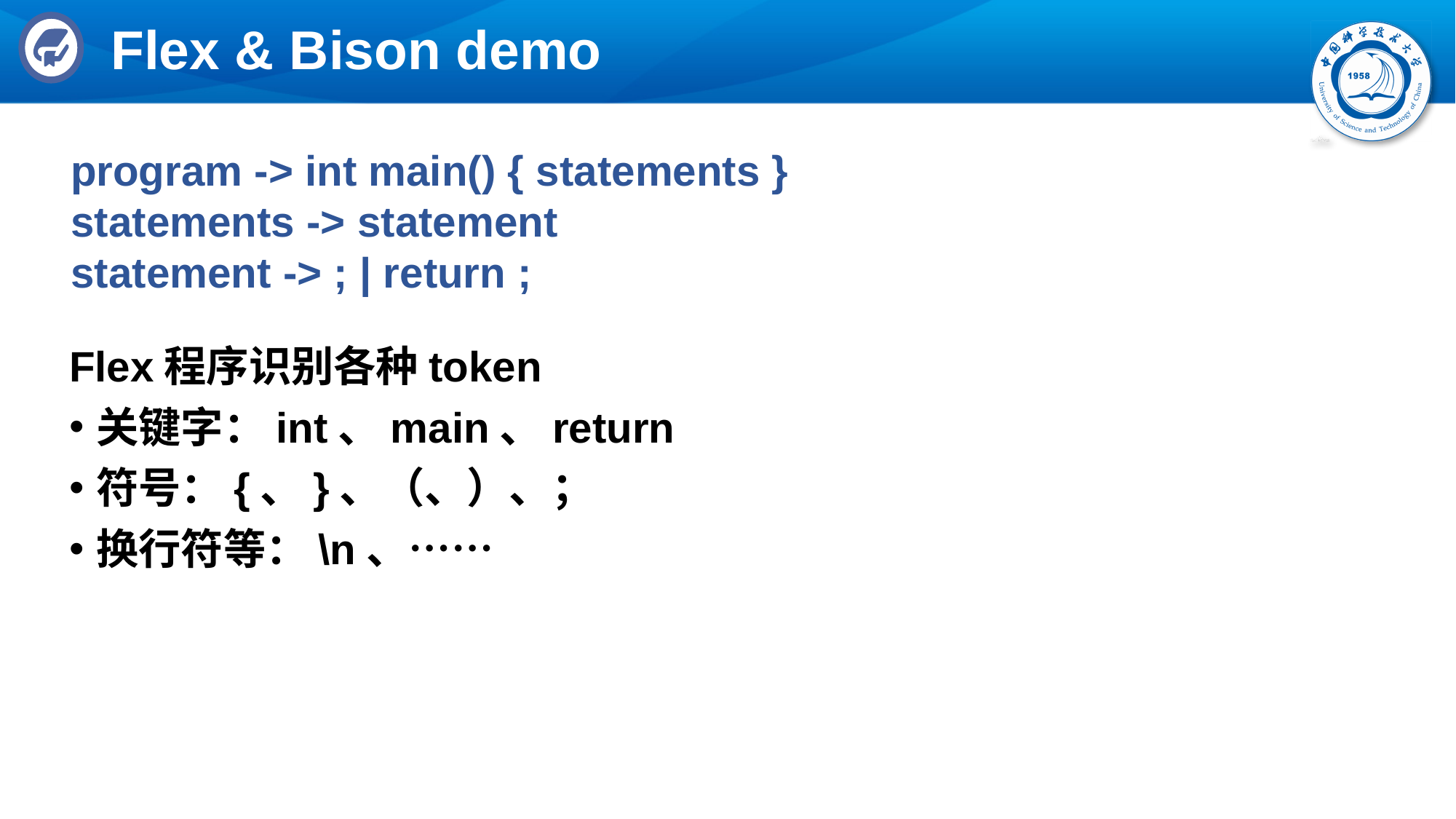

# Flex & Bison demo
program -> int main() { statements }
statements -> statement
statement -> ; | return ;
Flex程序识别各种token
关键字：int、main、return
符号：{、}、（、）、；
换行符等：\n、……